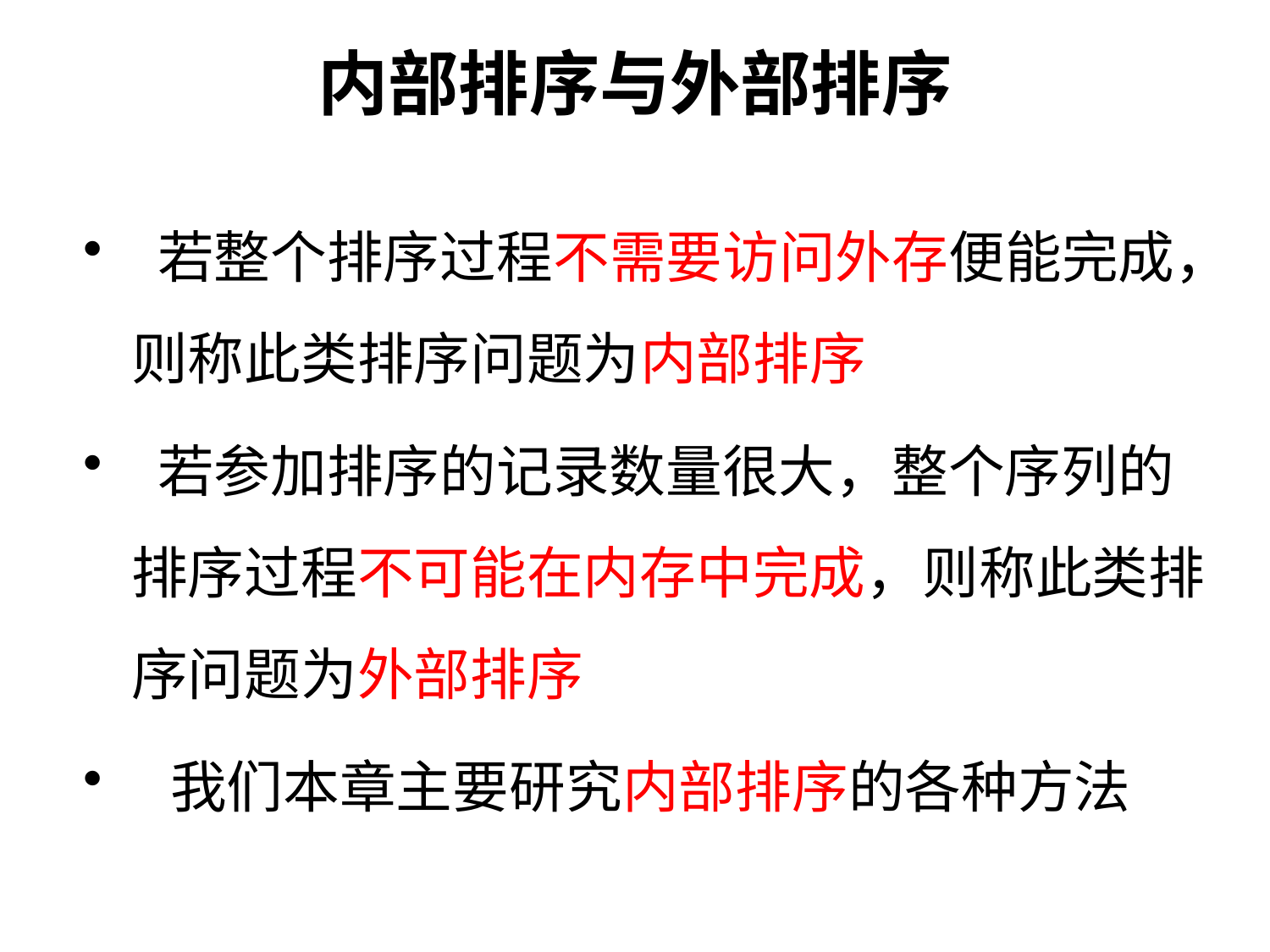

内部排序与外部排序
 若整个排序过程不需要访问外存便能完成，则称此类排序问题为内部排序
 若参加排序的记录数量很大，整个序列的排序过程不可能在内存中完成，则称此类排序问题为外部排序
  我们本章主要研究内部排序的各种方法